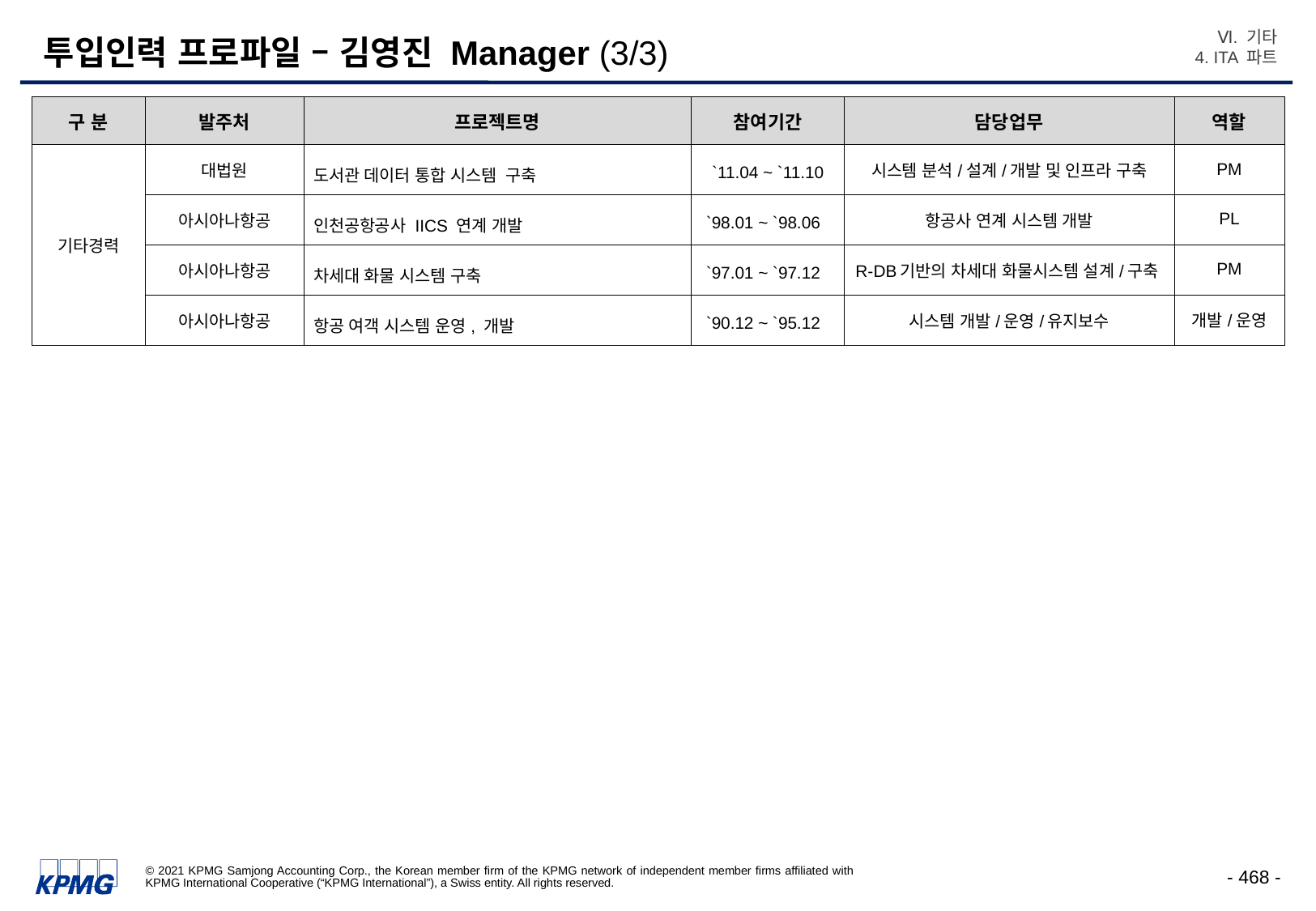

Ⅵ. 기타
4. ITA 파트
# 투입인력 프로파일 – 김영진 Manager (3/3)
| 구 분 | 발주처 | 프로젝트명 | 참여기간 | 담당업무 | 역할 |
| --- | --- | --- | --- | --- | --- |
| 기타경력 | 대법원 | 도서관 데이터 통합 시스템 구축 | `11.04 ~ `11.10 | 시스템 분석/설계/개발 및 인프라 구축 | PM |
|  | 아시아나항공 | 인천공항공사 IICS 연계 개발 | `98.01 ~ `98.06 | 항공사 연계 시스템 개발 | PL |
|  | 아시아나항공 | 차세대 화물 시스템 구축 | `97.01 ~ `97.12 | R-DB기반의 차세대 화물시스템 설계/구축 | PM |
|  | 아시아나항공 | 항공 여객 시스템 운영, 개발 | `90.12 ~ `95.12 | 시스템 개발/운영/유지보수 | 개발/운영 |